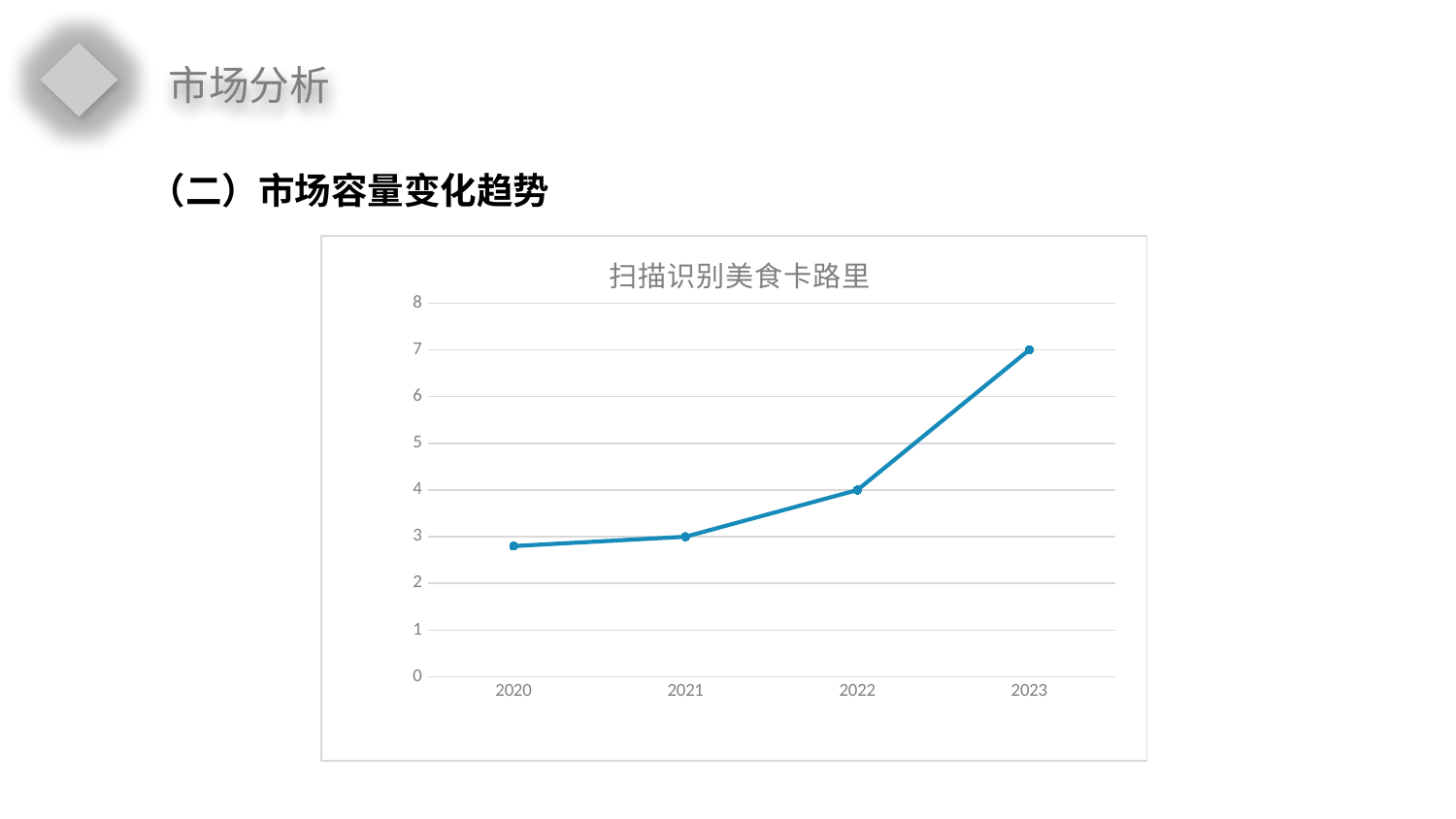

市场分析
（二）市场容量变化趋势

### Chart: 扫描识别美食卡路里

| Category | 后期 |
|---|---|
| 2020 | 2.8 |
| 2021 | 3.0 |
| 2022 | 4.0 |
| 2023 | 7.0 |